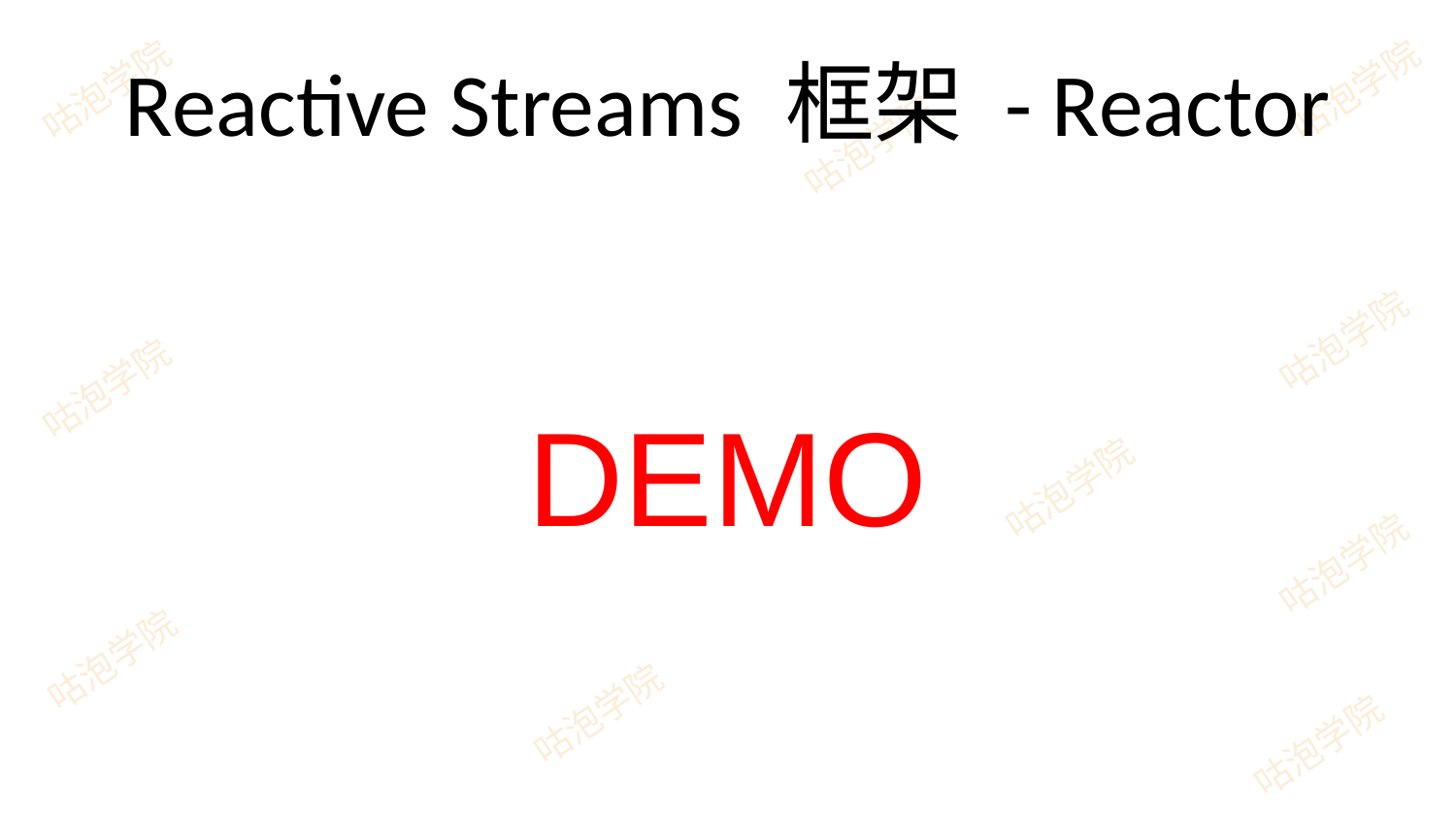

# Reactive Streams 框架 - Reactor

DEMO